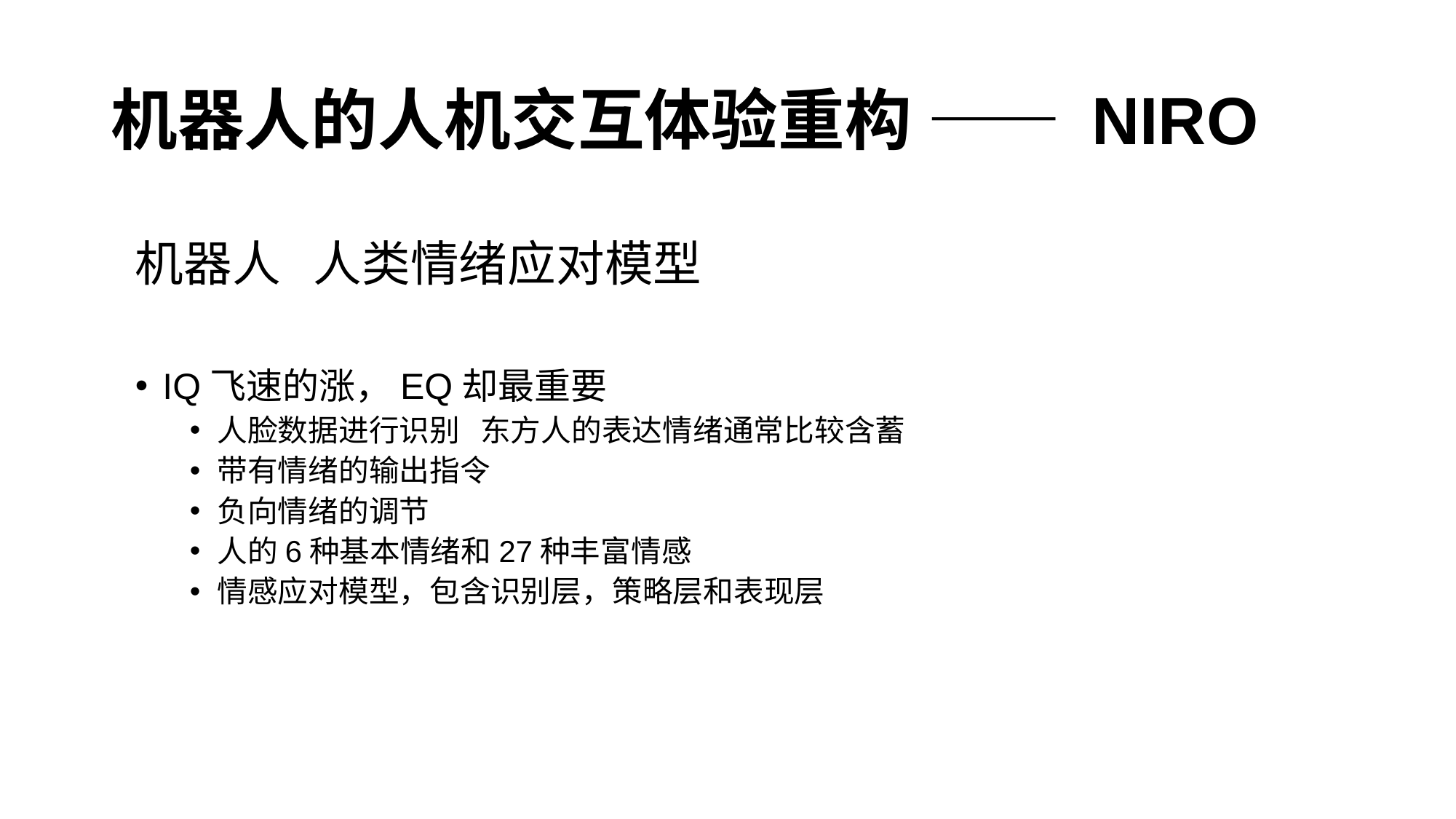

# 机器人的人机交互体验重构 —— NIRO
机器人   人类情绪应对模型

IQ飞速的涨，EQ却最重要
人脸数据进行识别   东方人的表达情绪通常比较含蓄
带有情绪的输出指令
负向情绪的调节
人的6种基本情绪和27种丰富情感
情感应对模型，包含识别层，策略层和表现层